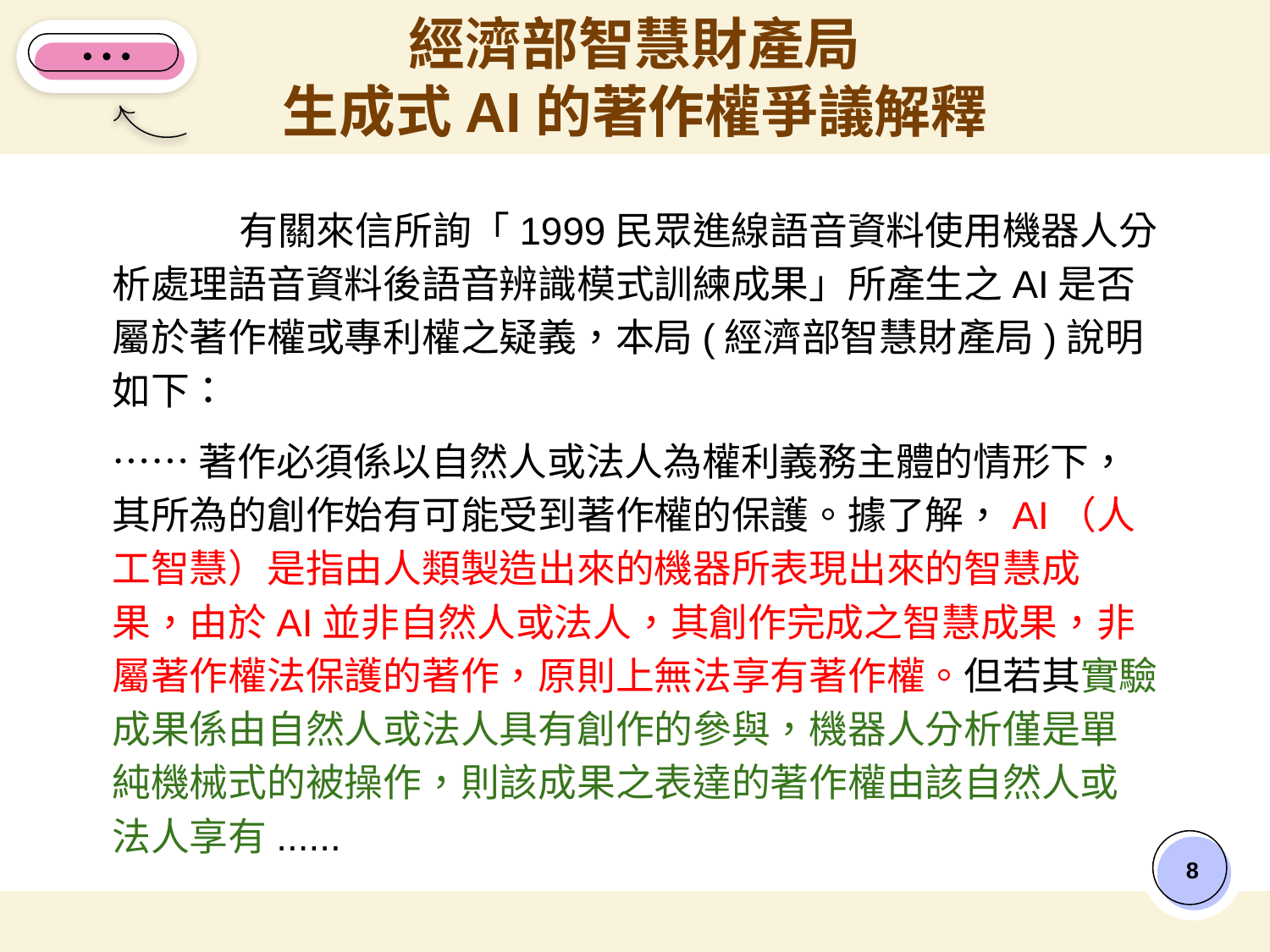

# 經濟部智慧財產局
生成式AI的著作權爭議解釋
	有關來信所詢「1999民眾進線語音資料使用機器人分析處理語音資料後語音辨識模式訓練成果」所產生之AI是否屬於著作權或專利權之疑義，本局(經濟部智慧財產局)說明如下：
……著作必須係以自然人或法人為權利義務主體的情形下，其所為的創作始有可能受到著作權的保護。據了解，AI（人工智慧）是指由人類製造出來的機器所表現出來的智慧成果，由於AI並非自然人或法人，其創作完成之智慧成果，非屬著作權法保護的著作，原則上無法享有著作權。但若其實驗成果係由自然人或法人具有創作的參與，機器人分析僅是單純機械式的被操作，則該成果之表達的著作權由該自然人或法人享有......

8